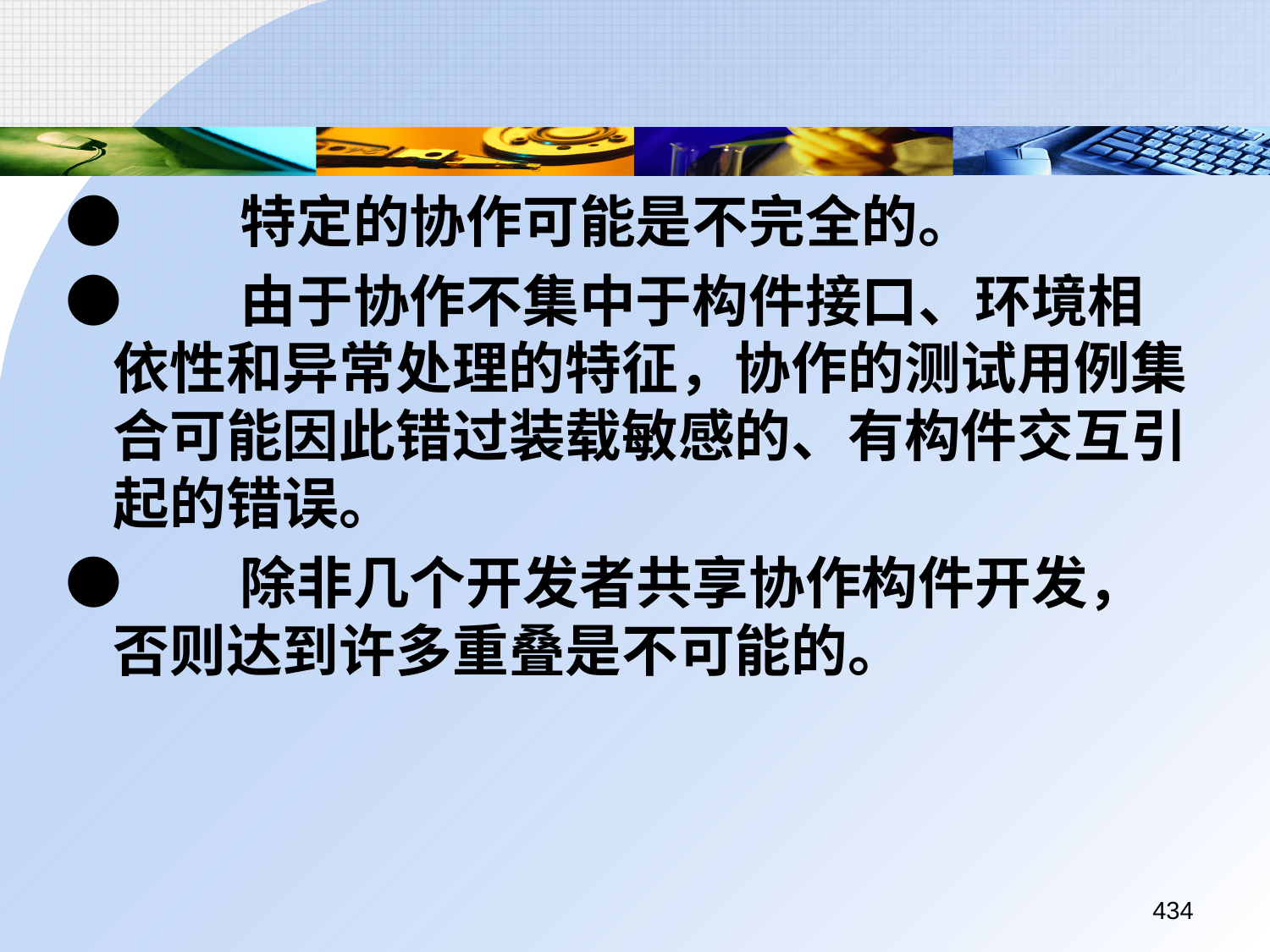

●	特定的协作可能是不完全的。
●	由于协作不集中于构件接口、环境相依性和异常处理的特征，协作的测试用例集合可能因此错过装载敏感的、有构件交互引起的错误。
●	除非几个开发者共享协作构件开发，否则达到许多重叠是不可能的。

434